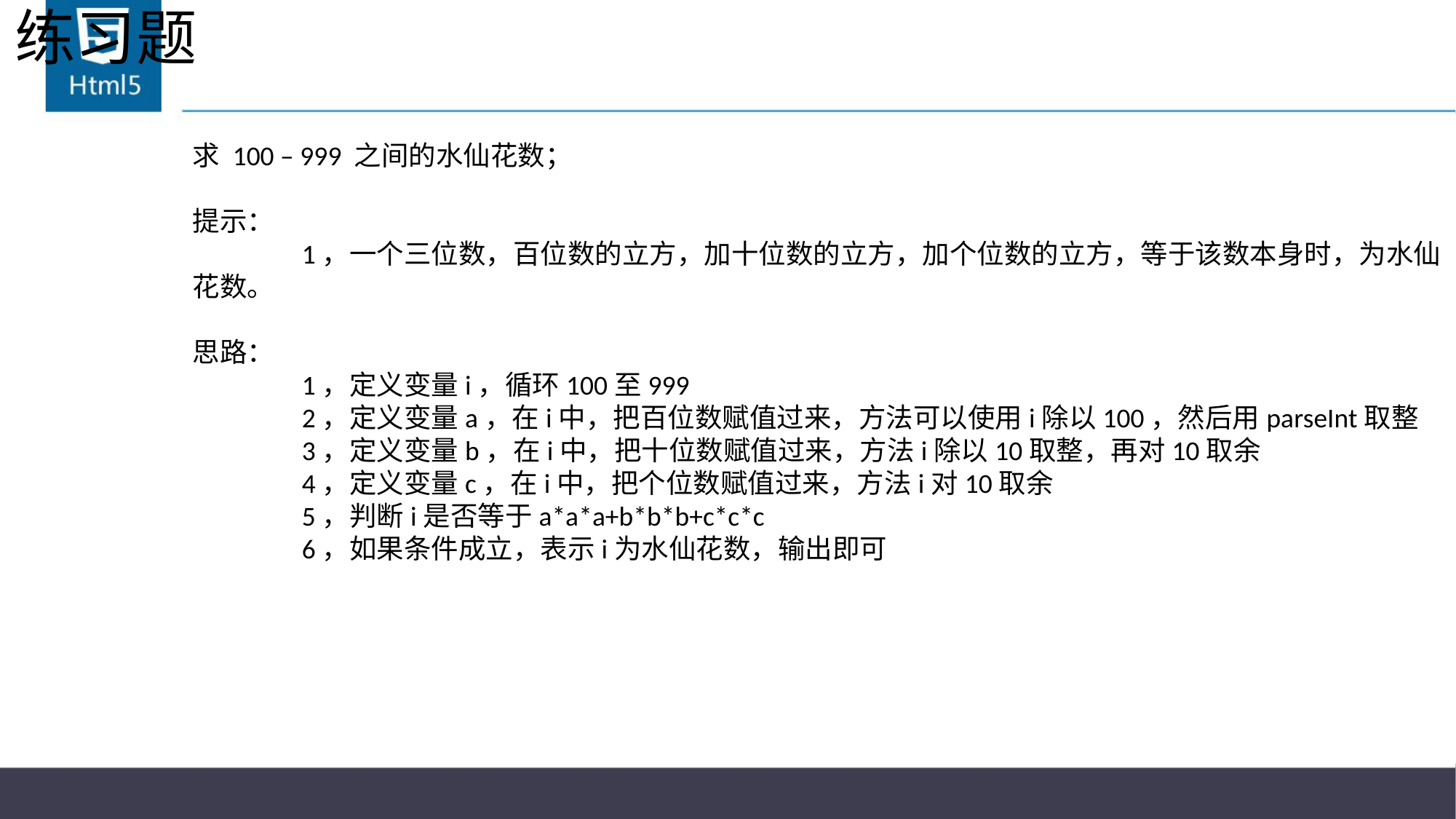

# 练习题
求 100 – 999 之间的水仙花数；

提示：
	1，一个三位数，百位数的立方，加十位数的立方，加个位数的立方，等于该数本身时，为水仙花数。

思路：
	1，定义变量i，循环100至999
	2，定义变量a，在i中，把百位数赋值过来，方法可以使用i除以100，然后用parseInt取整
	3，定义变量b，在i中，把十位数赋值过来，方法i除以10取整，再对10取余
	4，定义变量c，在i中，把个位数赋值过来，方法i对10取余
	5，判断i是否等于a*a*a+b*b*b+c*c*c
	6，如果条件成立，表示i为水仙花数，输出即可